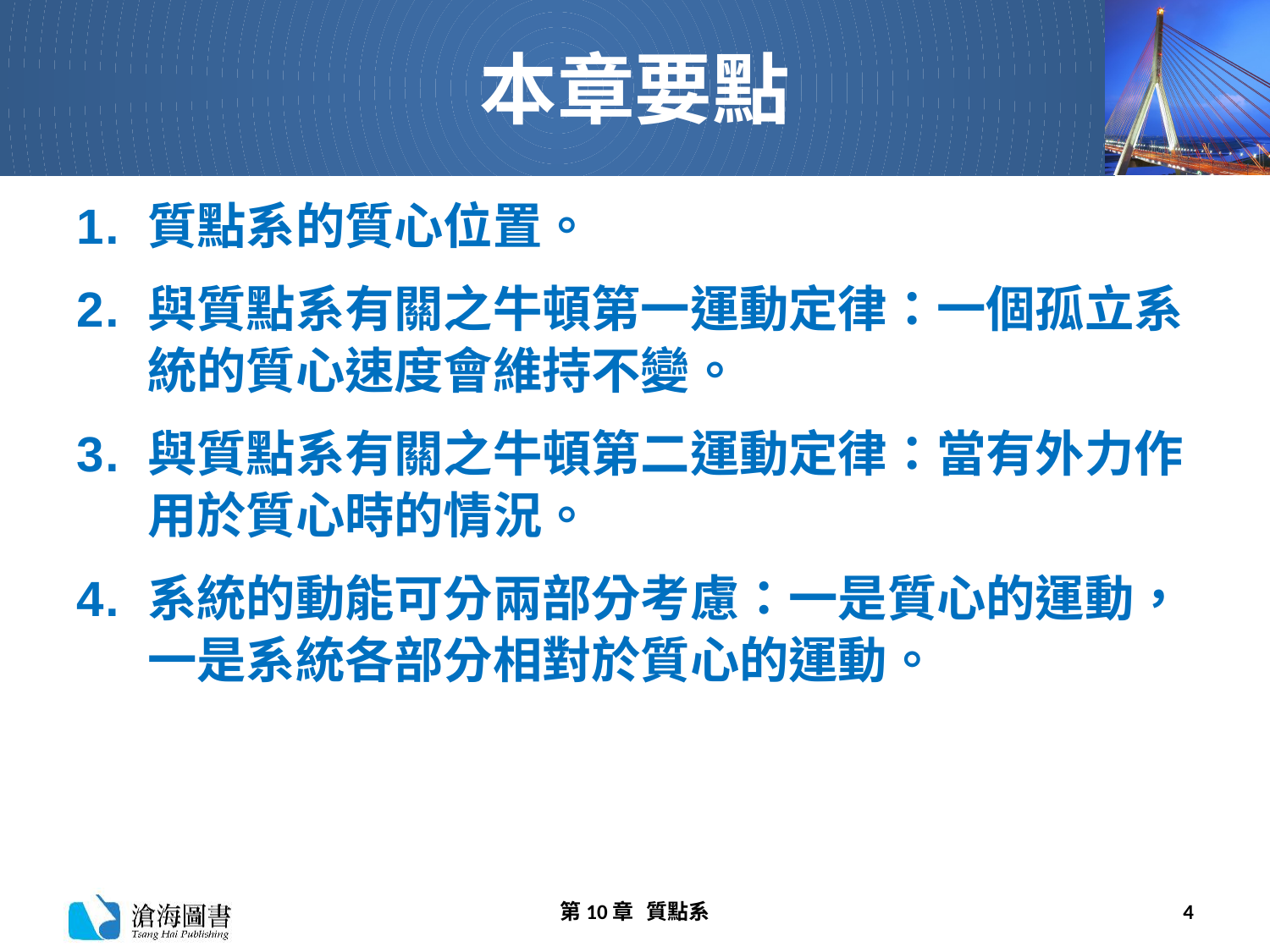

# 本章要點
質點系的質心位置。
與質點系有關之牛頓第一運動定律：一個孤立系統的質心速度會維持不變。
與質點系有關之牛頓第二運動定律：當有外力作用於質心時的情況。
系統的動能可分兩部分考慮：一是質心的運動，一是系統各部分相對於質心的運動。
第10章  質點系
4